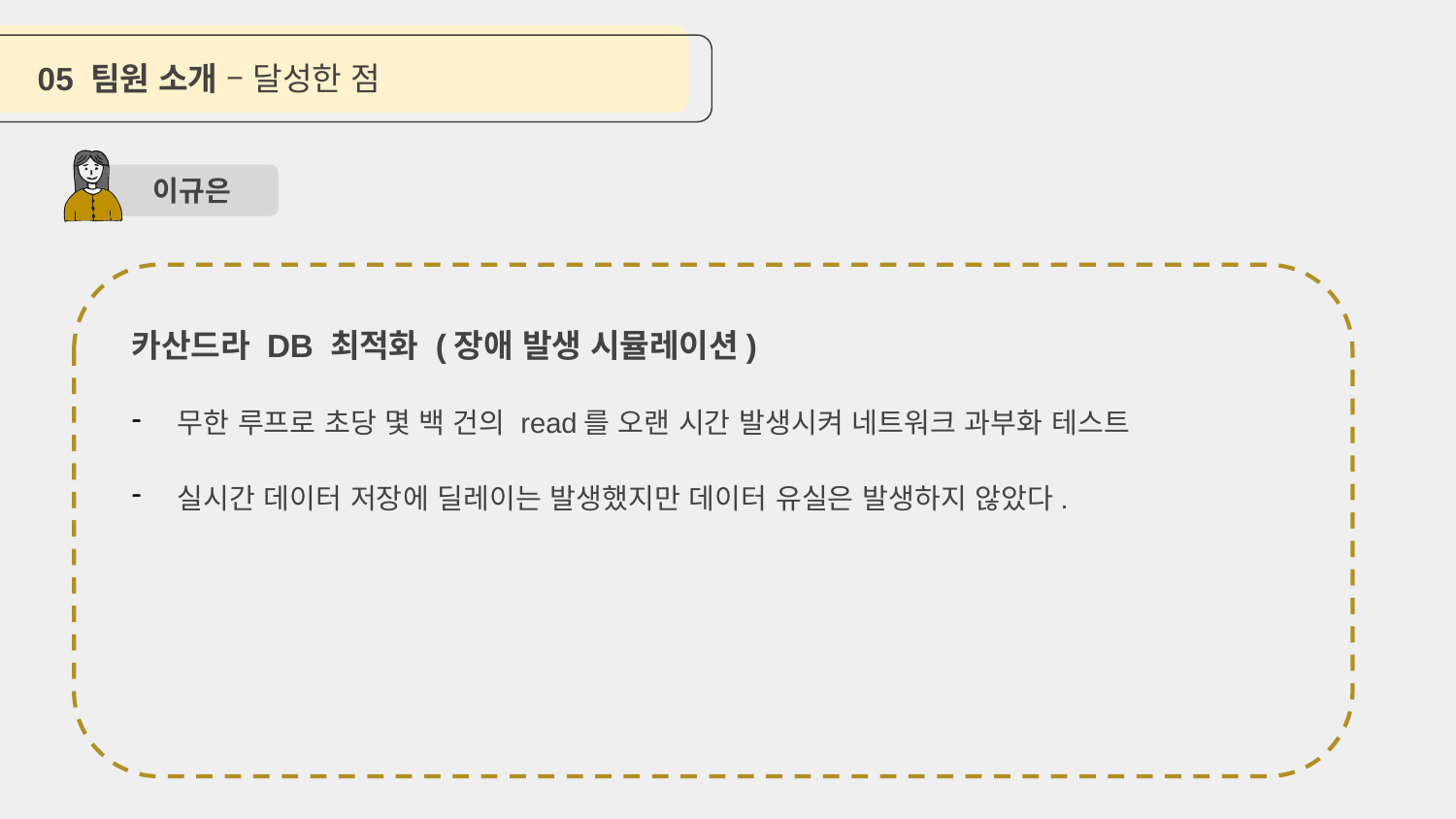

05 팀원 소개 – 달성한 점

이규은

카산드라 DB 최적화 (장애 발생 시뮬레이션)
무한 루프로 초당 몇 백 건의 read를 오랜 시간 발생시켜 네트워크 과부화 테스트
실시간 데이터 저장에 딜레이는 발생했지만 데이터 유실은 발생하지 않았다.